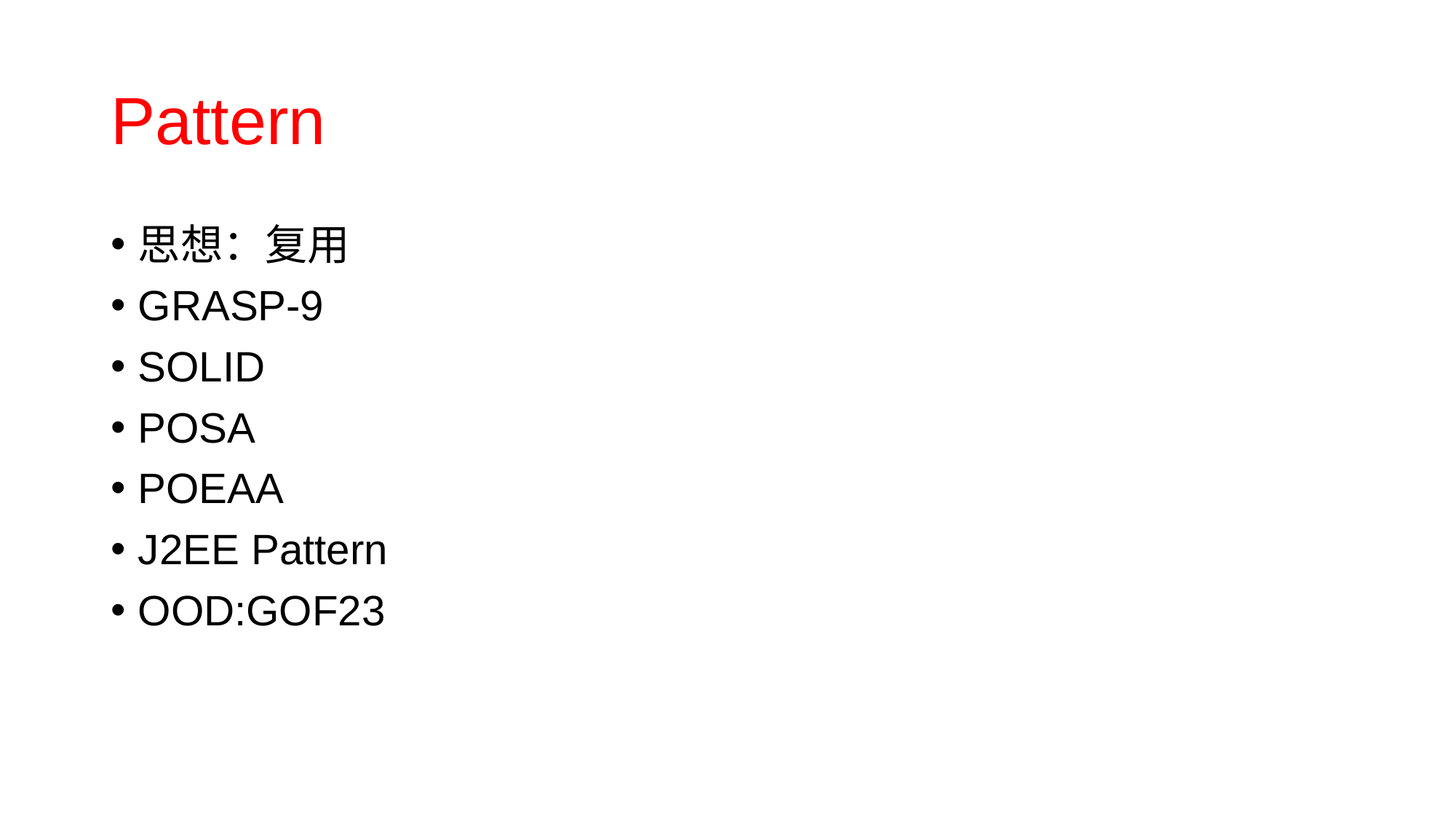

# Pattern
思想：复用
GRASP-9
SOLID
POSA
POEAA
J2EE Pattern
OOD:GOF23